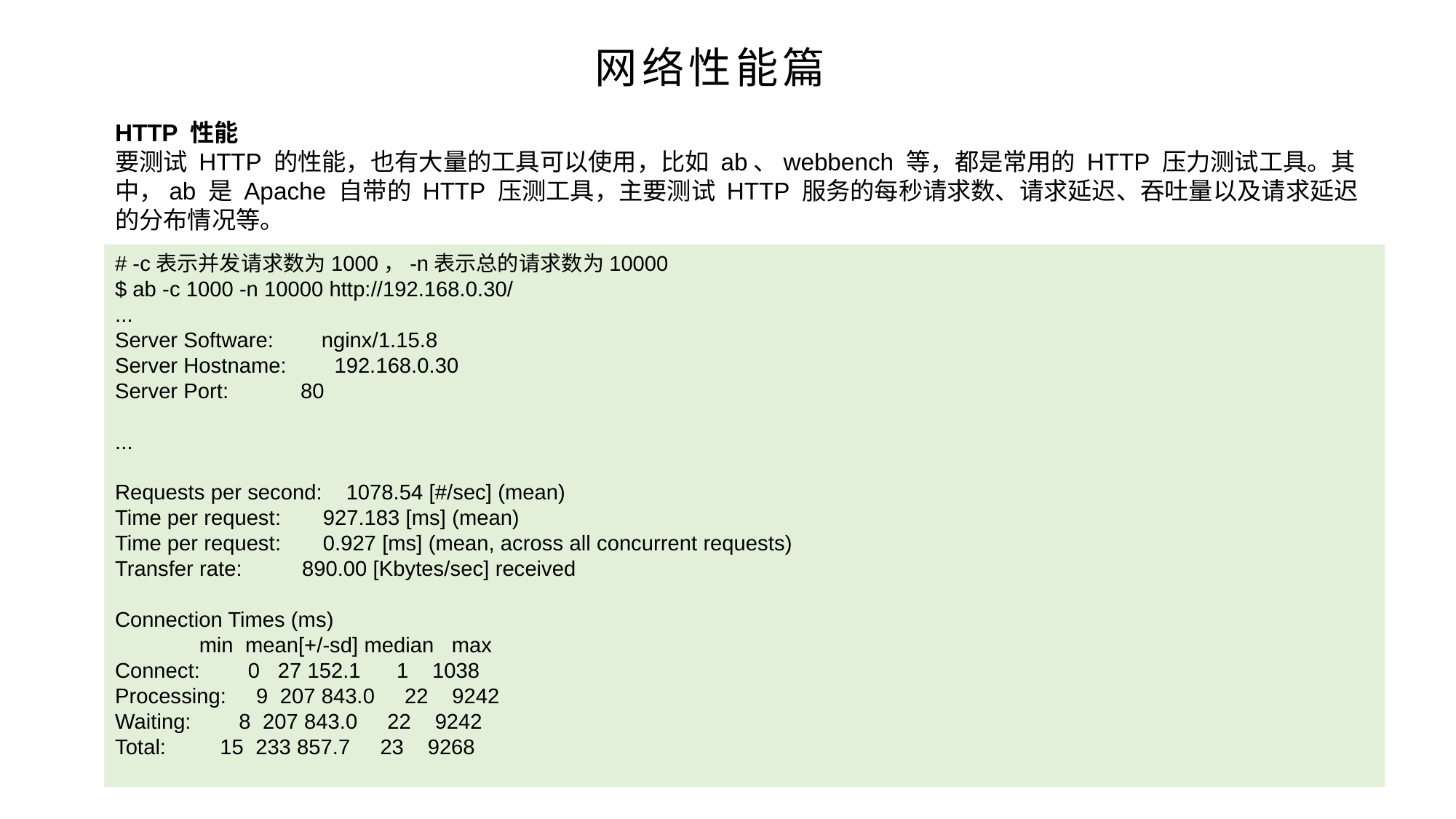

网络性能篇
HTTP 性能
要测试 HTTP 的性能，也有大量的工具可以使用，比如 ab、webbench 等，都是常用的 HTTP 压力测试工具。其中，ab 是 Apache 自带的 HTTP 压测工具，主要测试 HTTP 服务的每秒请求数、请求延迟、吞吐量以及请求延迟的分布情况等。
# -c表示并发请求数为1000，-n表示总的请求数为10000
$ ab -c 1000 -n 10000 http://192.168.0.30/
...
Server Software:        nginx/1.15.8
Server Hostname:        192.168.0.30
Server Port:            80

...

Requests per second:    1078.54 [#/sec] (mean)
Time per request:       927.183 [ms] (mean)
Time per request:       0.927 [ms] (mean, across all concurrent requests)
Transfer rate:          890.00 [Kbytes/sec] received

Connection Times (ms)
              min  mean[+/-sd] median   max
Connect:        0   27 152.1      1    1038
Processing:     9  207 843.0     22    9242
Waiting:        8  207 843.0     22    9242
Total:         15  233 857.7     23    9268